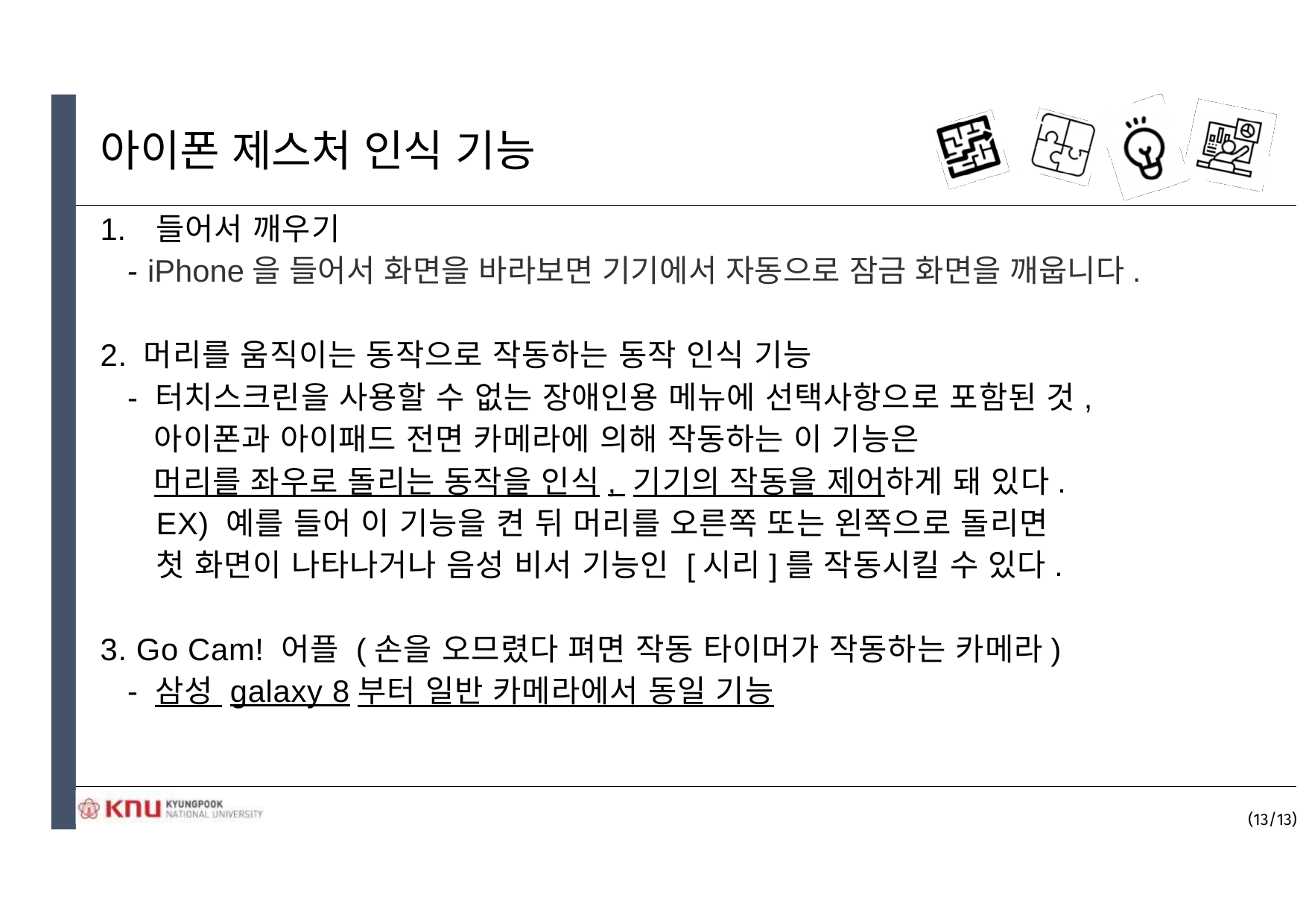

# 아이폰 제스처 인식 기능
들어서 깨우기
   - iPhone을 들어서 화면을 바라보면 기기에서 자동으로 잠금 화면을 깨웁니다.

2. 머리를 움직이는 동작으로 작동하는 동작 인식 기능
   - 터치스크린을 사용할 수 없는 장애인용 메뉴에 선택사항으로 포함된 것,
     아이폰과 아이패드 전면 카메라에 의해 작동하는 이 기능은
     머리를 좌우로 돌리는 동작을 인식, 기기의 작동을 제어하게 돼 있다.
EX) 예를 들어 이 기능을 켠 뒤 머리를 오른쪽 또는 왼쪽으로 돌리면
첫 화면이 나타나거나 음성 비서 기능인 [시리]를 작동시킬 수 있다.

3. Go Cam! 어플 (손을 오므렸다 펴면 작동 타이머가 작동하는 카메라)
   - 삼성 galaxy 8부터 일반 카메라에서 동일 기능

(13/13)